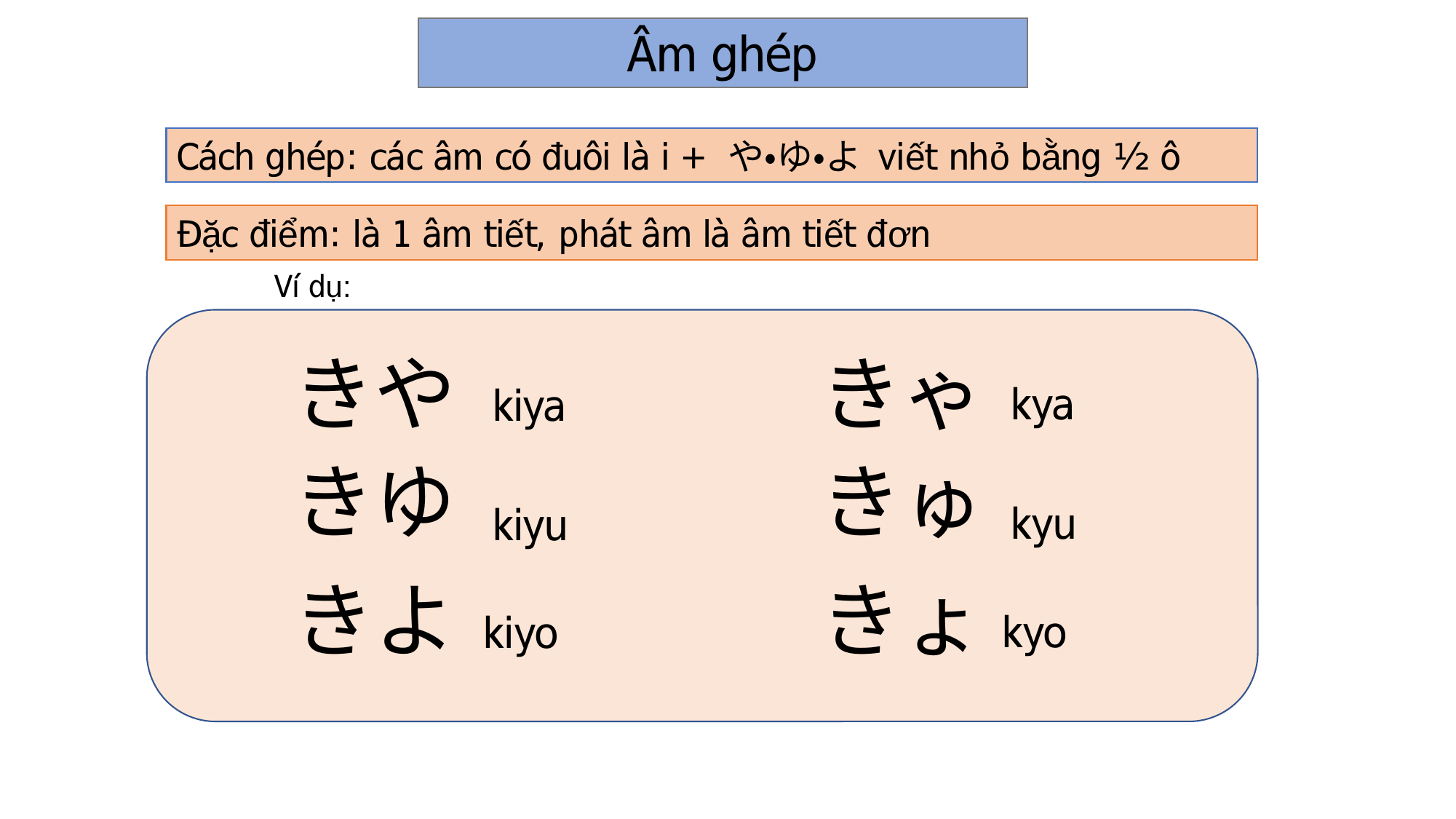

Âm ghép
Cách ghép: các âm có đuôi là i + や・ゆ・よ viết nhỏ bằng ½ ô
Đặc điểm: là 1 âm tiết, phát âm là âm tiết đơn
Ví dụ:

きや
きゃ
kya
kiya
きゆ
きゅ
kyu
kiyu
きよ
きょ
kyo
kiyo